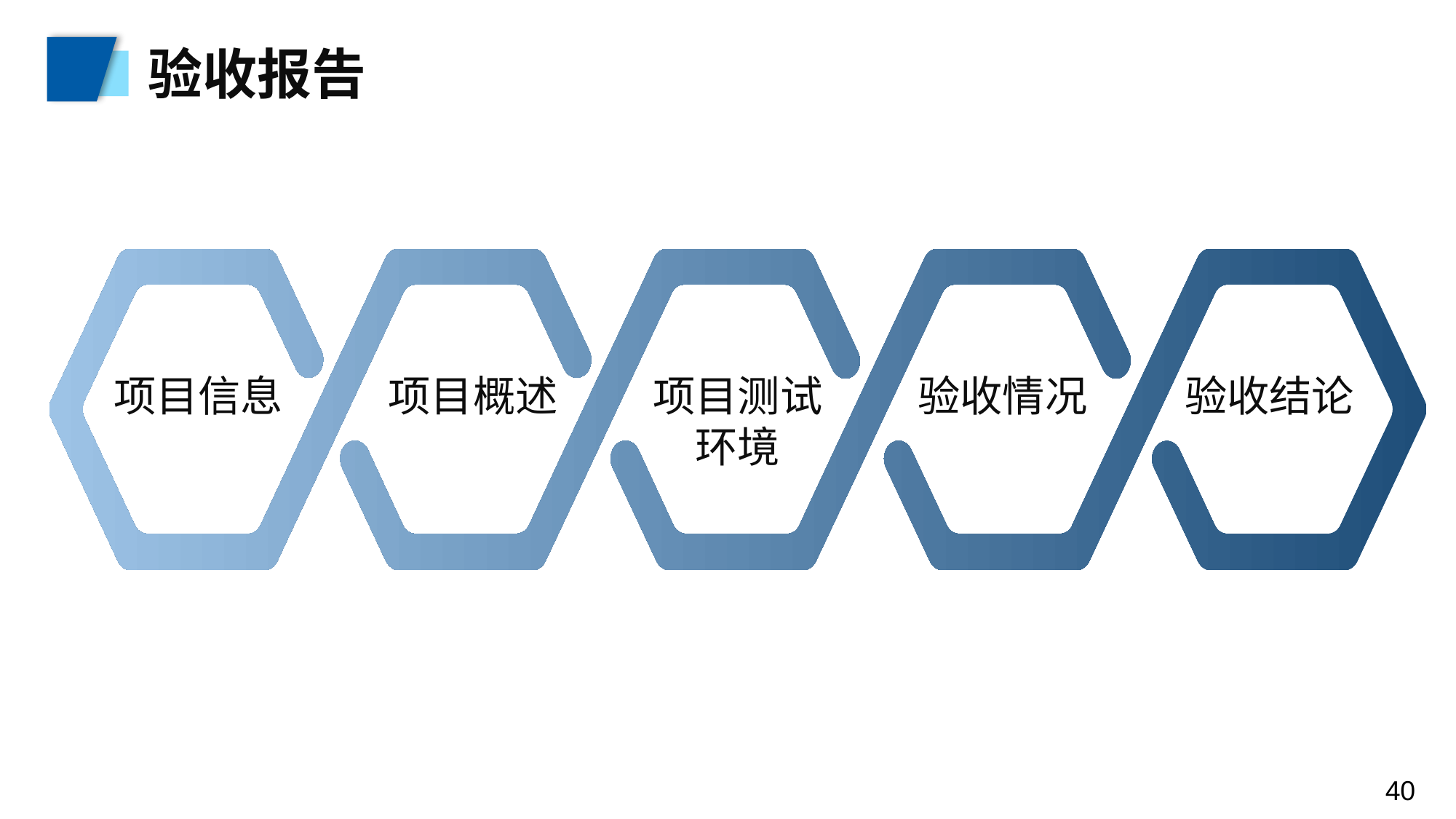

验收报告

项目信息
项目概述
项目测试环境
验收情况
验收结论

40